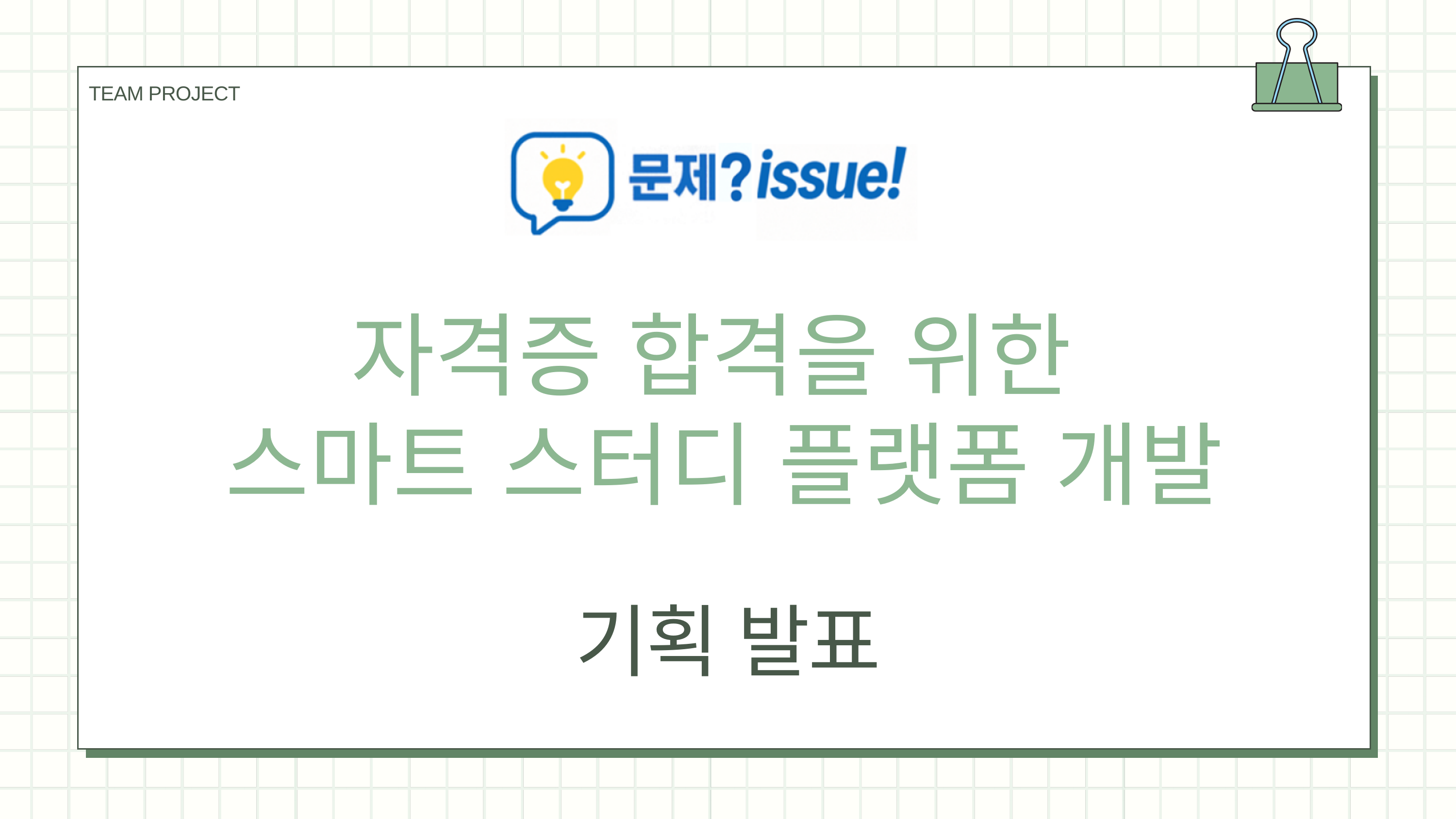

TEAM PROJECT

자격증 합격을 위한
스마트 스터디 플랫폼 개발
기획 발표